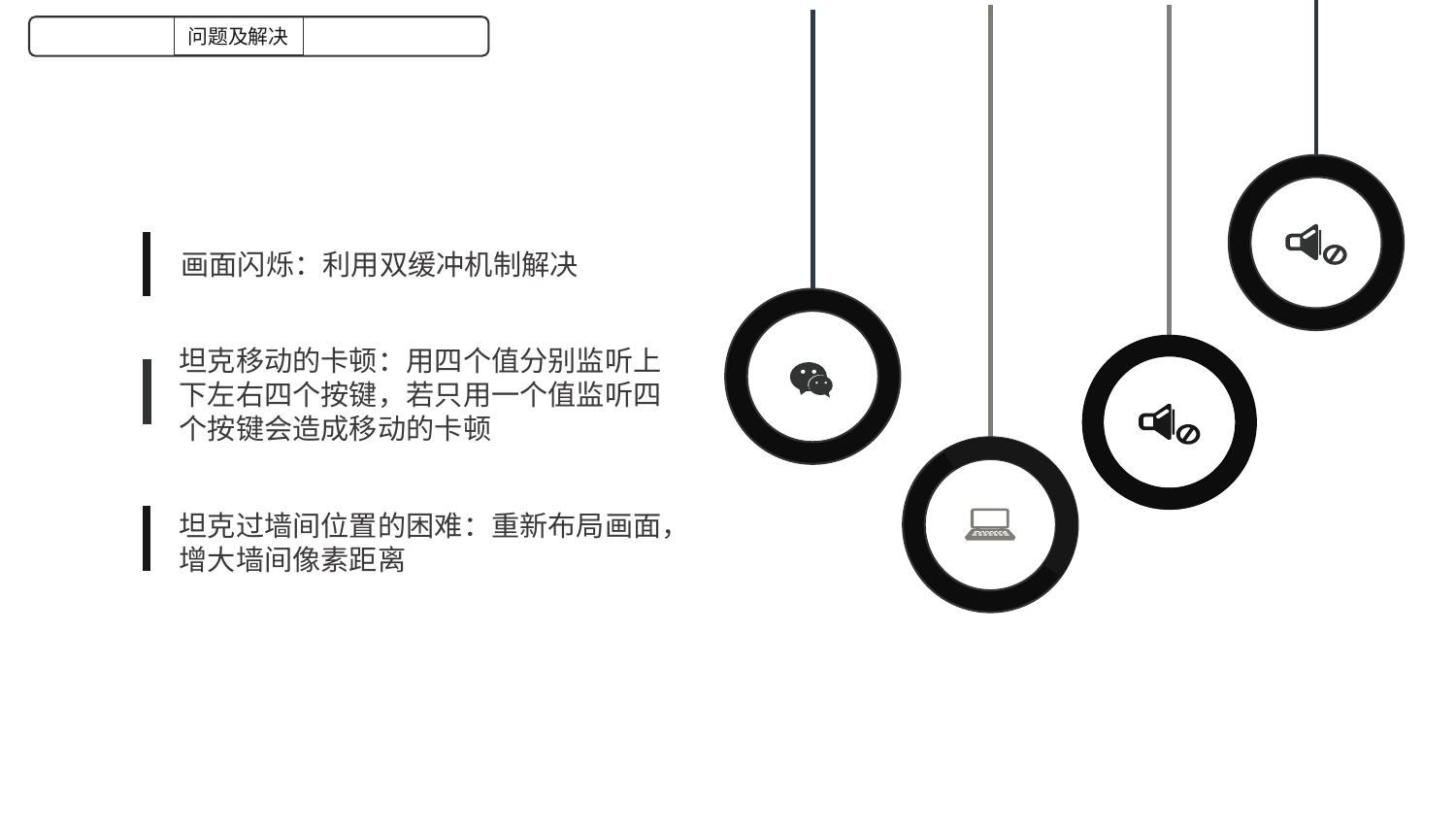

问题及解决

画面闪烁：利用双缓冲机制解决

坦克移动的卡顿：用四个值分别监听上下左右四个按键，若只用一个值监听四个按键会造成移动的卡顿

坦克过墙间位置的困难：重新布局画面，增大墙间像素距离